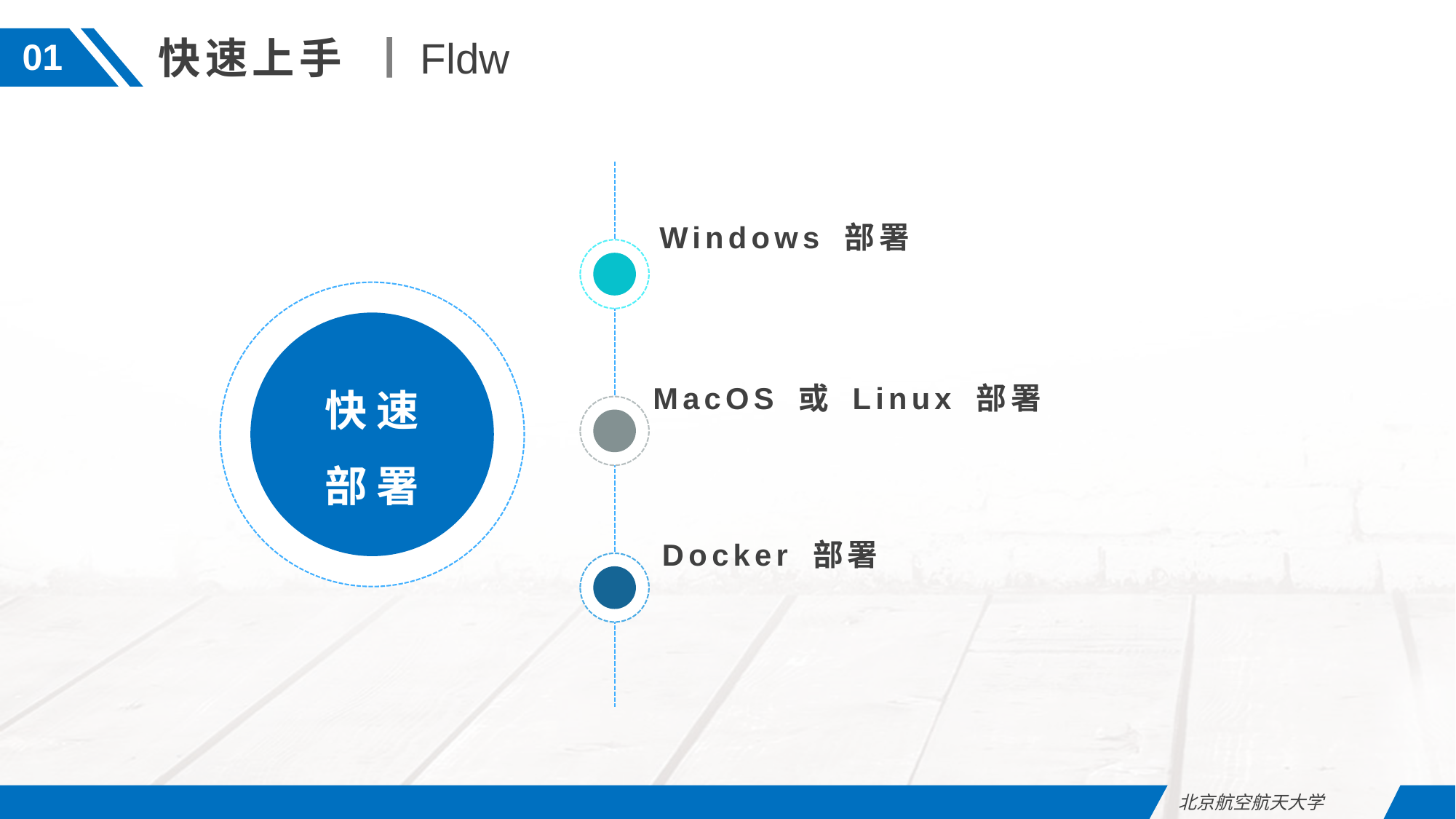

快速上手
Fldw

01

Windows 部署

快速
部署
MacOS 或 Linux 部署

Docker 部署

北京航空航天大学